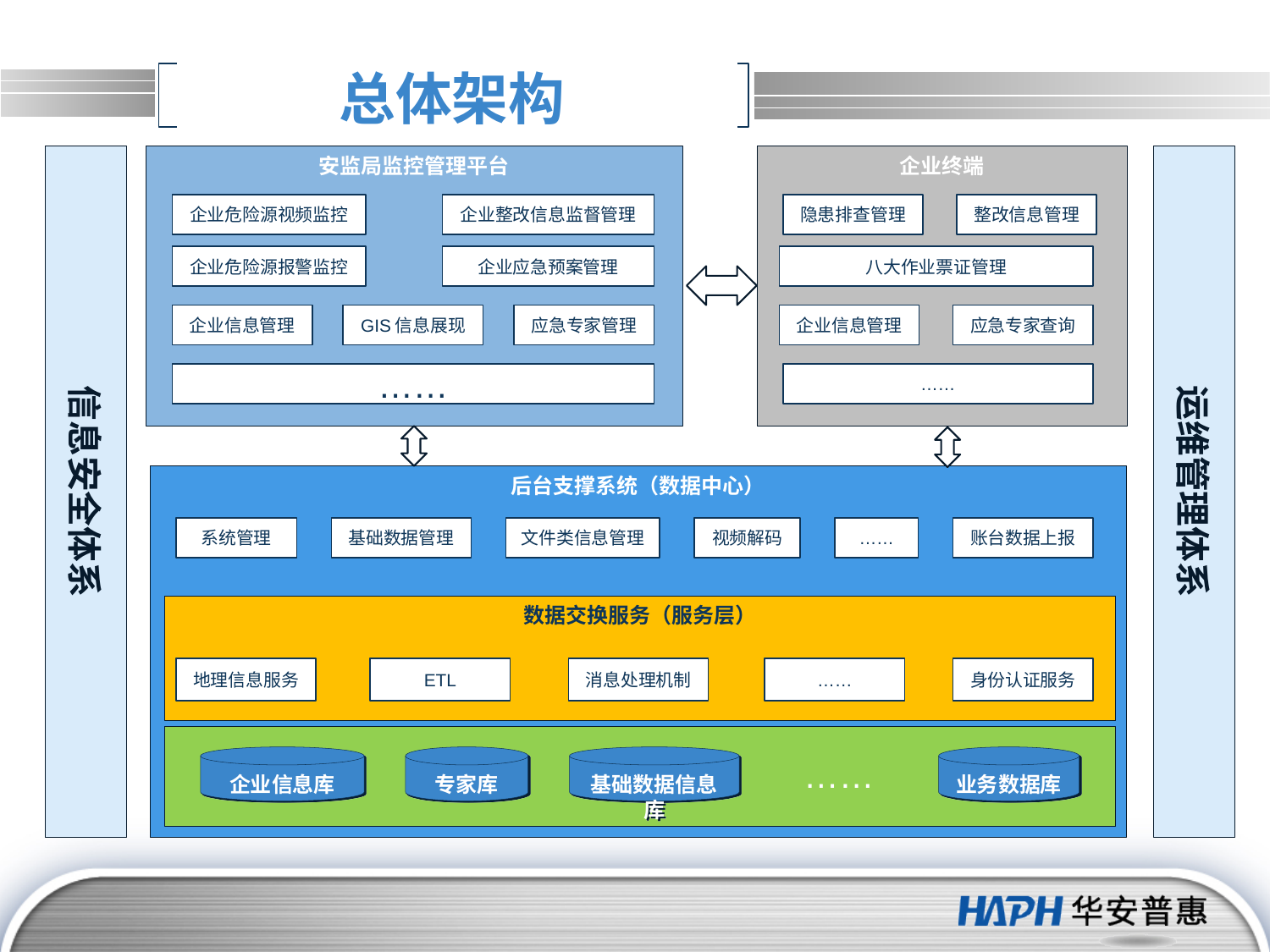

# 总体架构
信息安全体系
安监局监控管理平台
企业危险源视频监控
企业整改信息监督管理
企业危险源报警监控
企业应急预案管理
企业信息管理
GIS信息展现
应急专家管理
……
企业终端
隐患排查管理
整改信息管理
八大作业票证管理
企业信息管理
应急专家查询
……
运维管理体系

后台支撑系统（数据中心）
系统管理
基础数据管理
文件类信息管理
视频解码
……
账台数据上报
数据交换服务（服务层）
地理信息服务
ETL
消息处理机制
……
身份认证服务

企业信息库
专家库
基础数据信息库
业务数据库
……